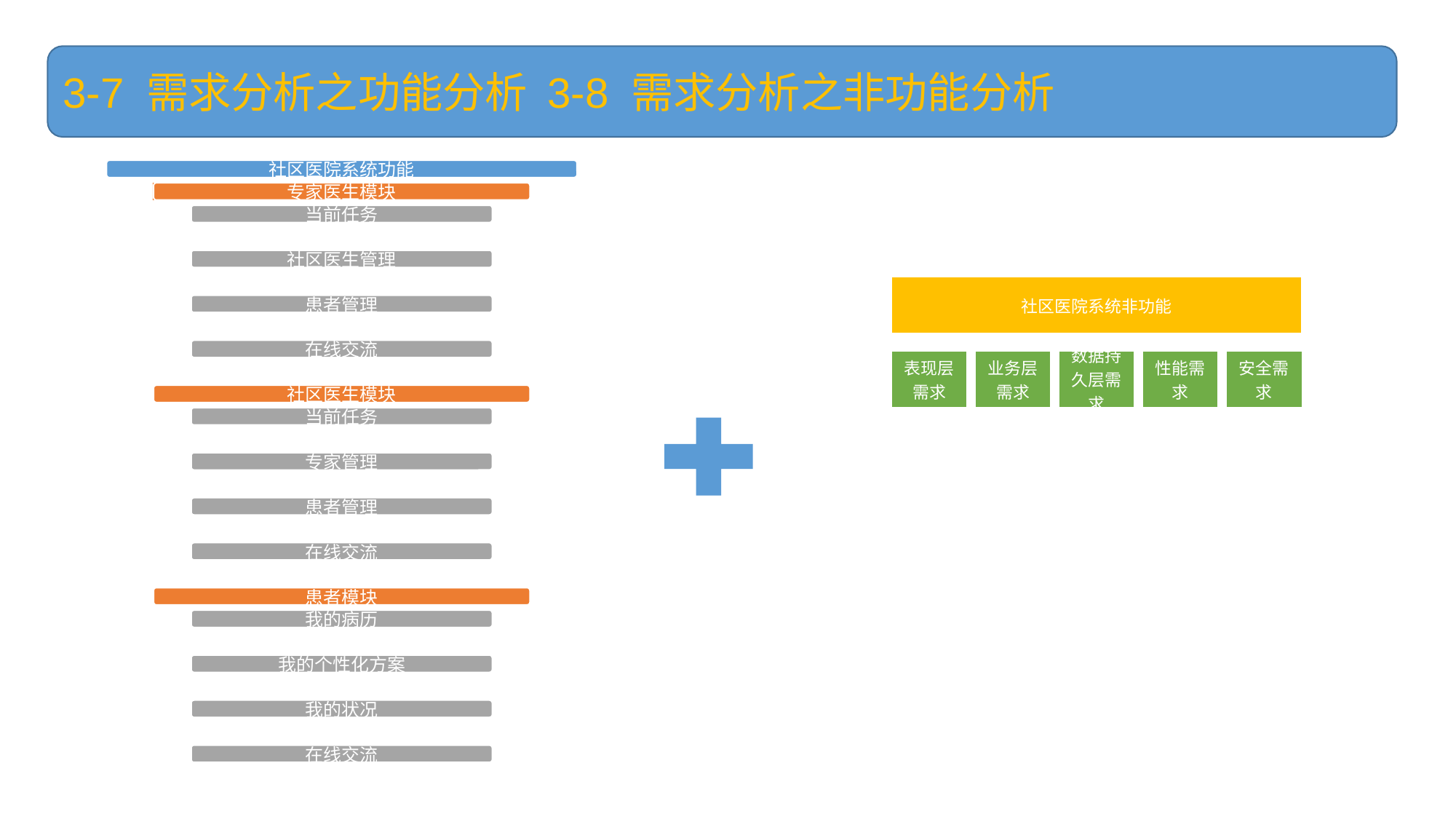

3-7 需求分析之功能分析 3-8 需求分析之非功能分析
社区医院系统功能
专家医生模块
当前任务
社区医生管理
社区医生模块
当前任务
我的病历
患者模块
我的个性化方案
患者管理
在线交流
专家管理
患者管理
在线交流
我的状况
在线交流
社区医院系统非功能
表现层需求
数据持久层需求
性能需求
业务层需求
安全需求